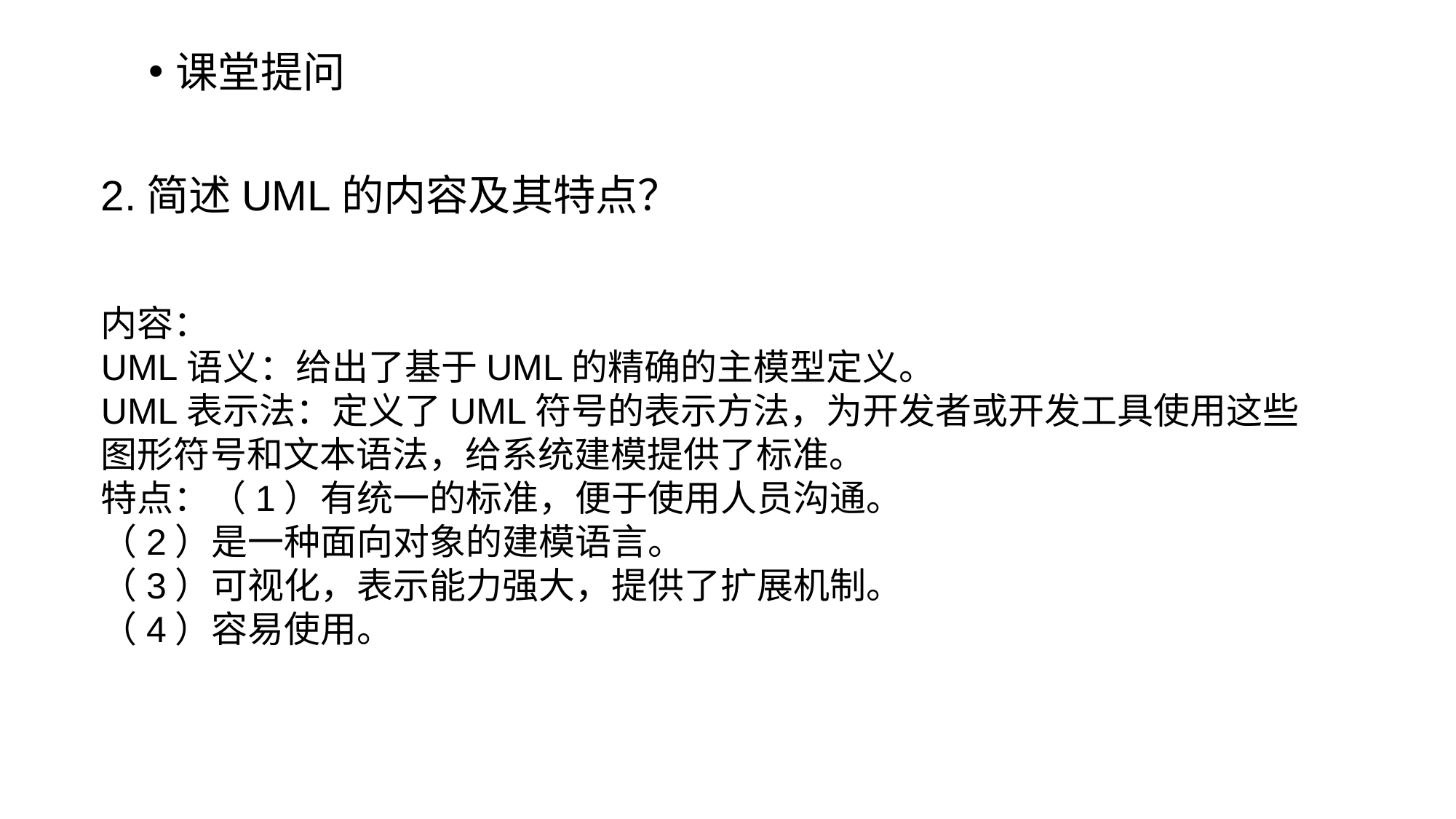

课堂提问
2.简述UML的内容及其特点？
内容：
UML语义：给出了基于UML的精确的主模型定义。
UML表示法：定义了UML符号的表示方法，为开发者或开发工具使用这些图形符号和文本语法，给系统建模提供了标准。
特点：（1）有统一的标准，便于使用人员沟通。
（2）是一种面向对象的建模语言。
（3）可视化，表示能力强大，提供了扩展机制。
（4）容易使用。